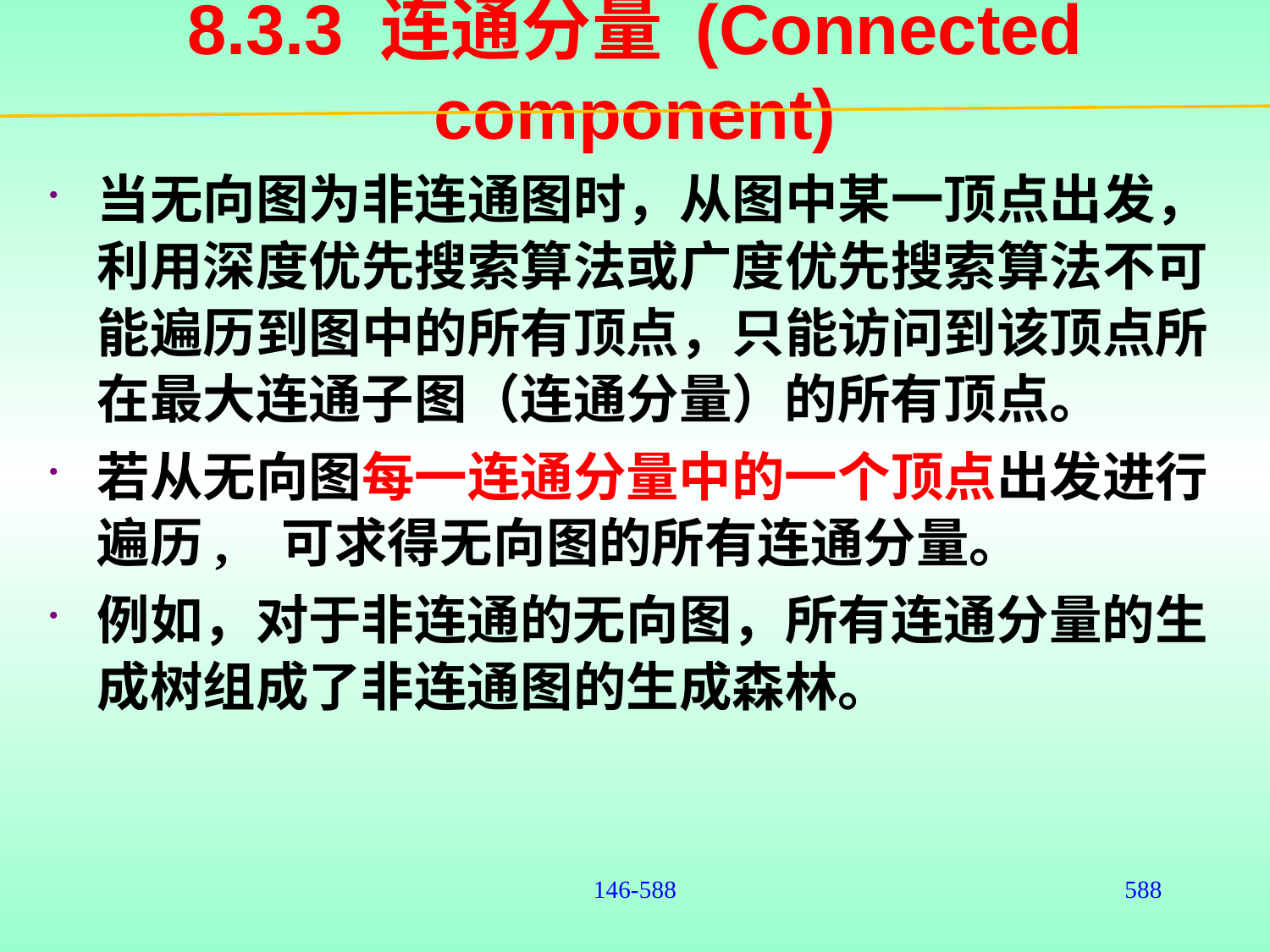

# 8.3.3 连通分量 (Connected component)
当无向图为非连通图时，从图中某一顶点出发，利用深度优先搜索算法或广度优先搜索算法不可能遍历到图中的所有顶点，只能访问到该顶点所在最大连通子图（连通分量）的所有顶点。
若从无向图每一连通分量中的一个顶点出发进行遍历,   可求得无向图的所有连通分量。
例如，对于非连通的无向图，所有连通分量的生成树组成了非连通图的生成森林。
146-588
588